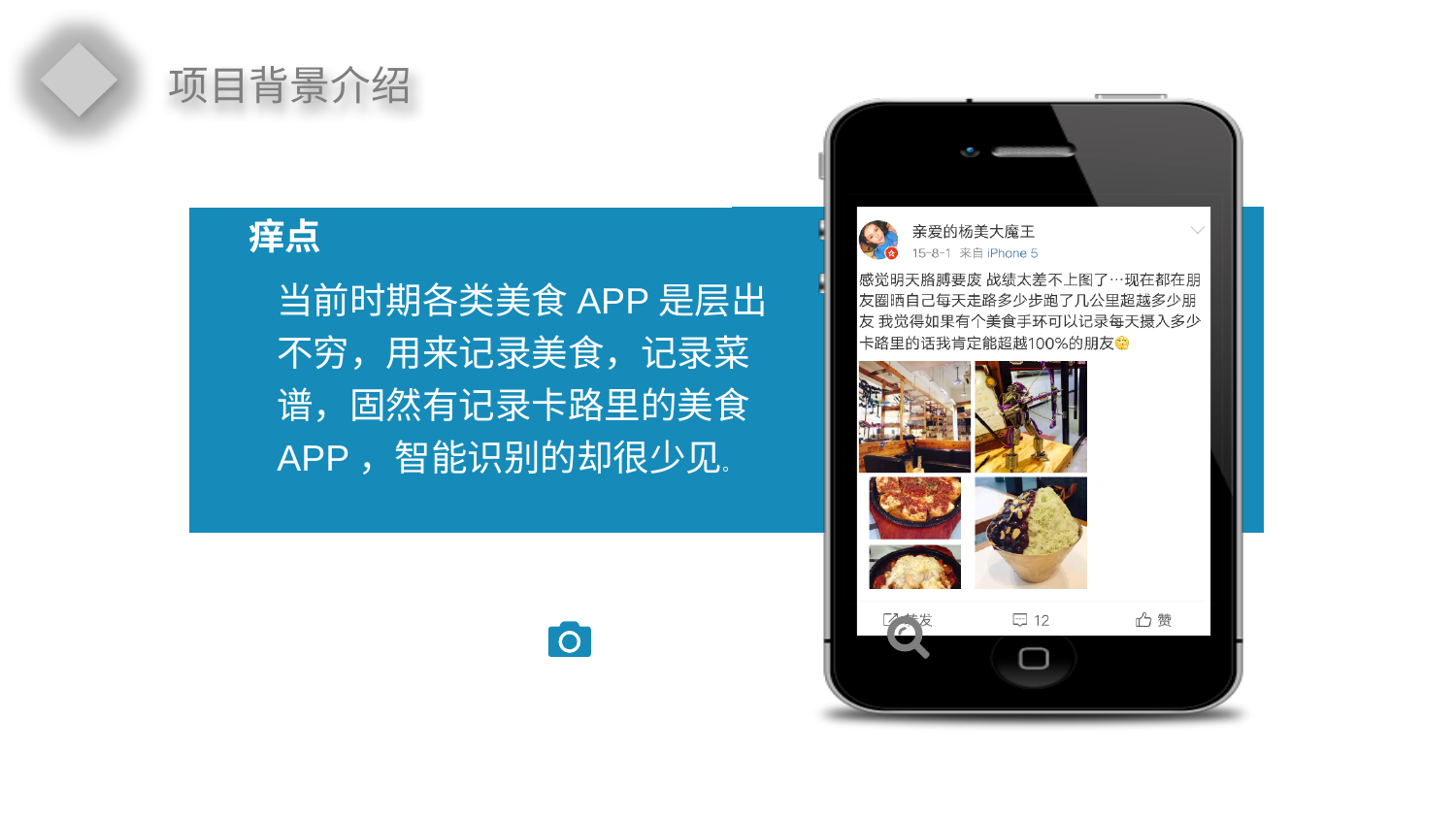

项目背景介绍

痒点

当前时期各类美食APP是层出不穷，用来记录美食，记录菜谱，固然有记录卡路里的美食APP，智能识别的却很少见。